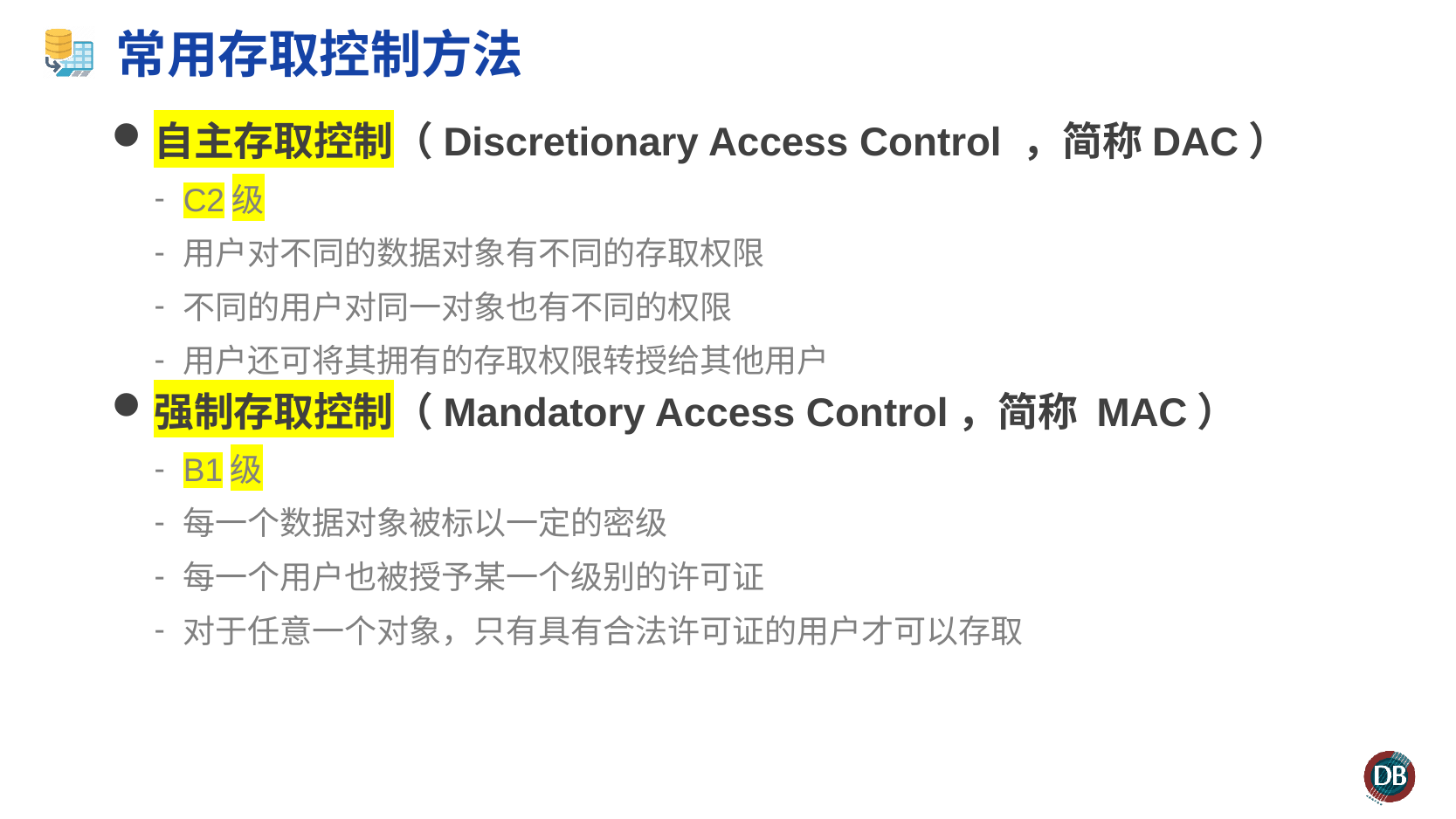

# 常用存取控制方法
自主存取控制（Discretionary Access Control ，简称DAC）
C2级
用户对不同的数据对象有不同的存取权限
不同的用户对同一对象也有不同的权限
用户还可将其拥有的存取权限转授给其他用户
强制存取控制（Mandatory Access Control，简称 MAC）
B1级
每一个数据对象被标以一定的密级
每一个用户也被授予某一个级别的许可证
对于任意一个对象，只有具有合法许可证的用户才可以存取